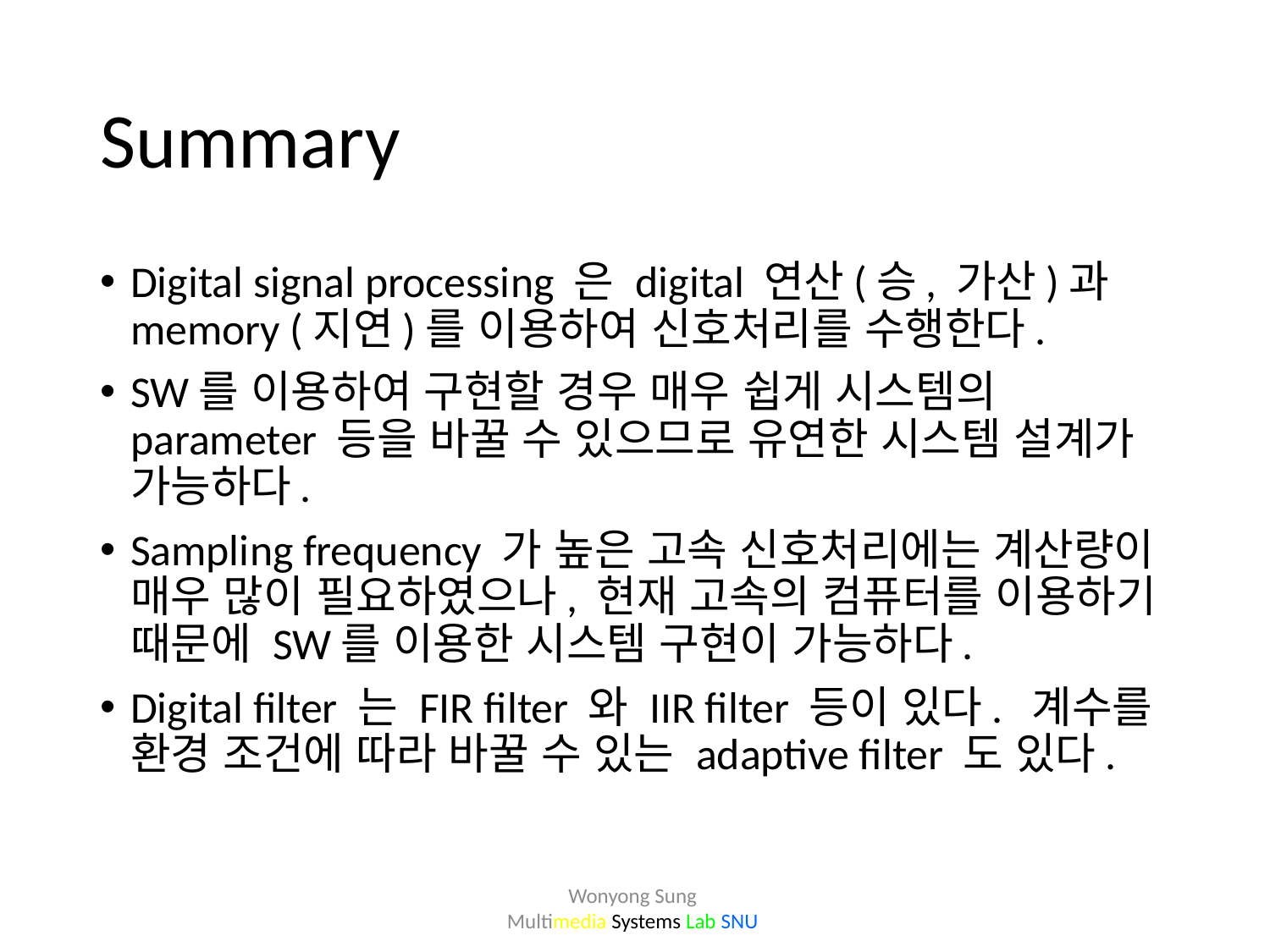

# Summary
Digital signal processing 은 digital 연산(승, 가산)과 memory (지연)를 이용하여 신호처리를 수행한다.
SW를 이용하여 구현할 경우 매우 쉽게 시스템의 parameter 등을 바꿀 수 있으므로 유연한 시스템 설계가 가능하다.
Sampling frequency 가 높은 고속 신호처리에는 계산량이 매우 많이 필요하였으나, 현재 고속의 컴퓨터를 이용하기 때문에 SW를 이용한 시스템 구현이 가능하다.
Digital filter 는 FIR filter 와 IIR filter 등이 있다.  계수를 환경 조건에 따라 바꿀 수 있는 adaptive filter 도 있다.
Wonyong Sung
Multimedia Systems Lab SNU